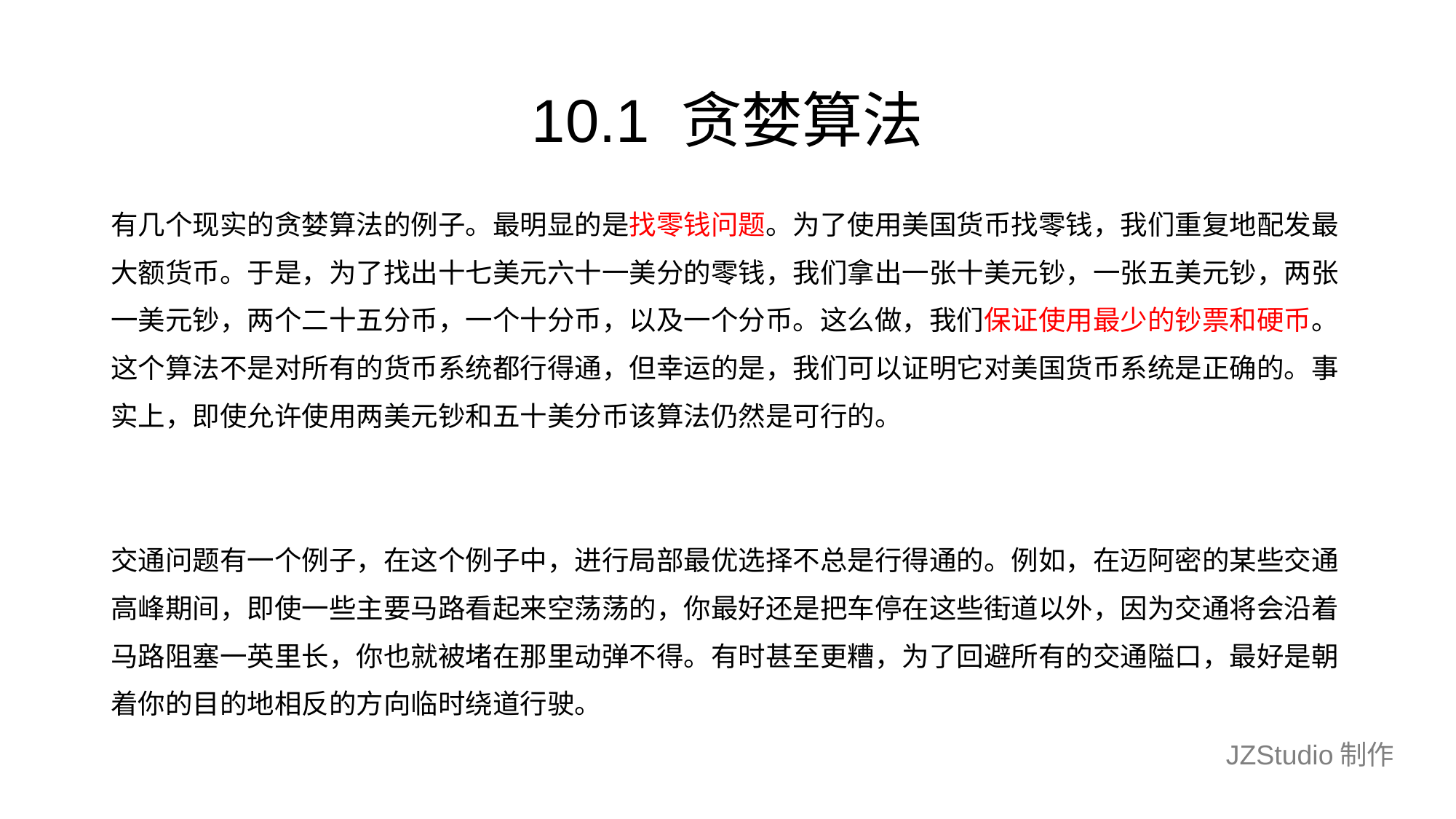

# 10.1 贪婪算法
有几个现实的贪婪算法的例子。最明显的是找零钱问题。为了使用美国货币找零钱，我们重复地配发最
大额货币。于是，为了找出十七美元六十一美分的零钱，我们拿出一张十美元钞，一张五美元钞，两张
一美元钞，两个二十五分币，一个十分币，以及一个分币。这么做，我们保证使用最少的钞票和硬币。
这个算法不是对所有的货币系统都行得通，但幸运的是，我们可以证明它对美国货币系统是正确的。事
实上，即使允许使用两美元钞和五十美分币该算法仍然是可行的。

交通问题有一个例子，在这个例子中，进行局部最优选择不总是行得通的。例如，在迈阿密的某些交通
高峰期间，即使一些主要马路看起来空荡荡的，你最好还是把车停在这些街道以外，因为交通将会沿着
马路阻塞一英里长，你也就被堵在那里动弹不得。有时甚至更糟，为了回避所有的交通隘口，最好是朝
着你的目的地相反的方向临时绕道行驶。